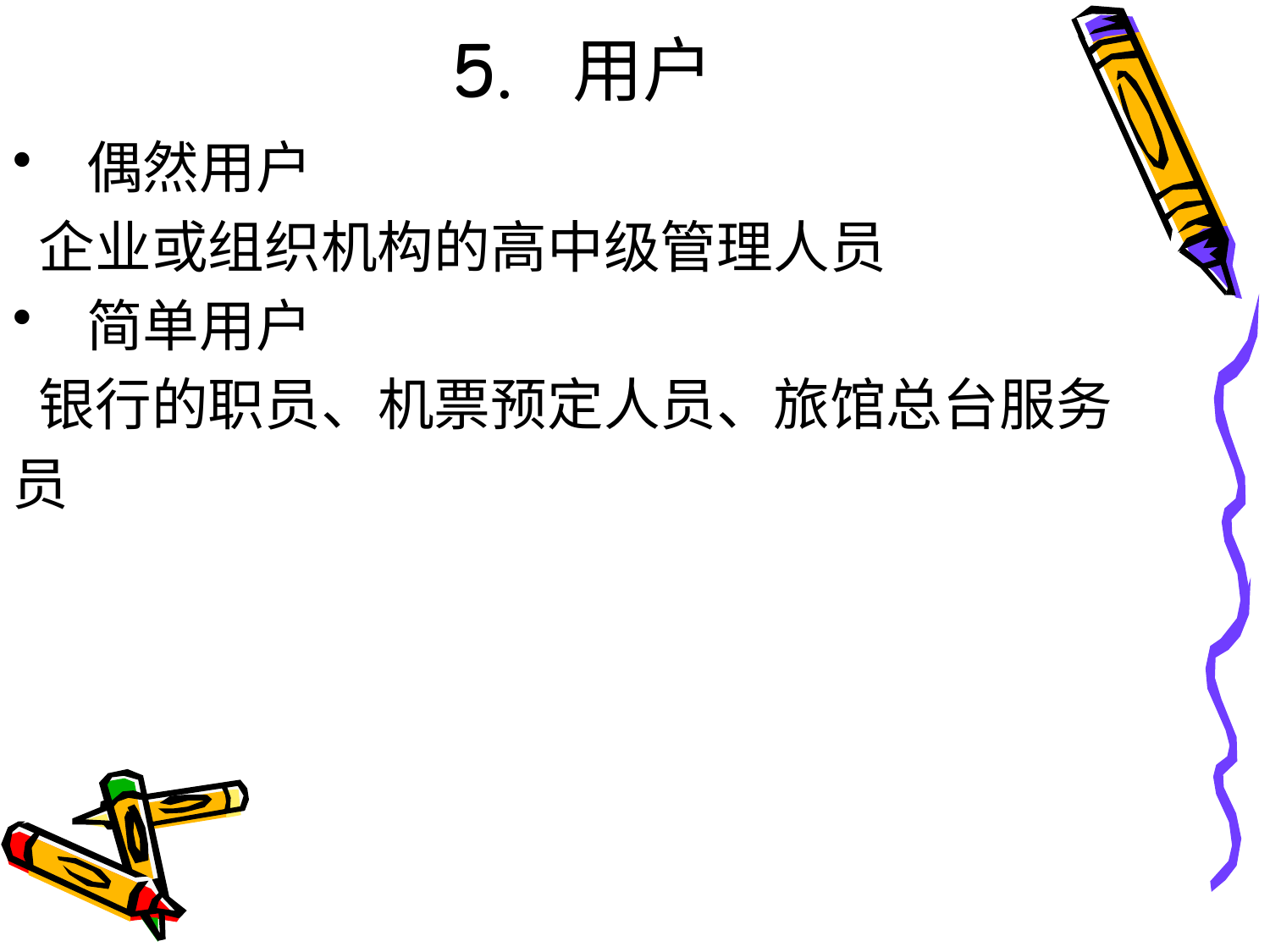

# 5.  用户
 偶然用户
 企业或组织机构的高中级管理人员
 简单用户
 银行的职员、机票预定人员、旅馆总台服务
员